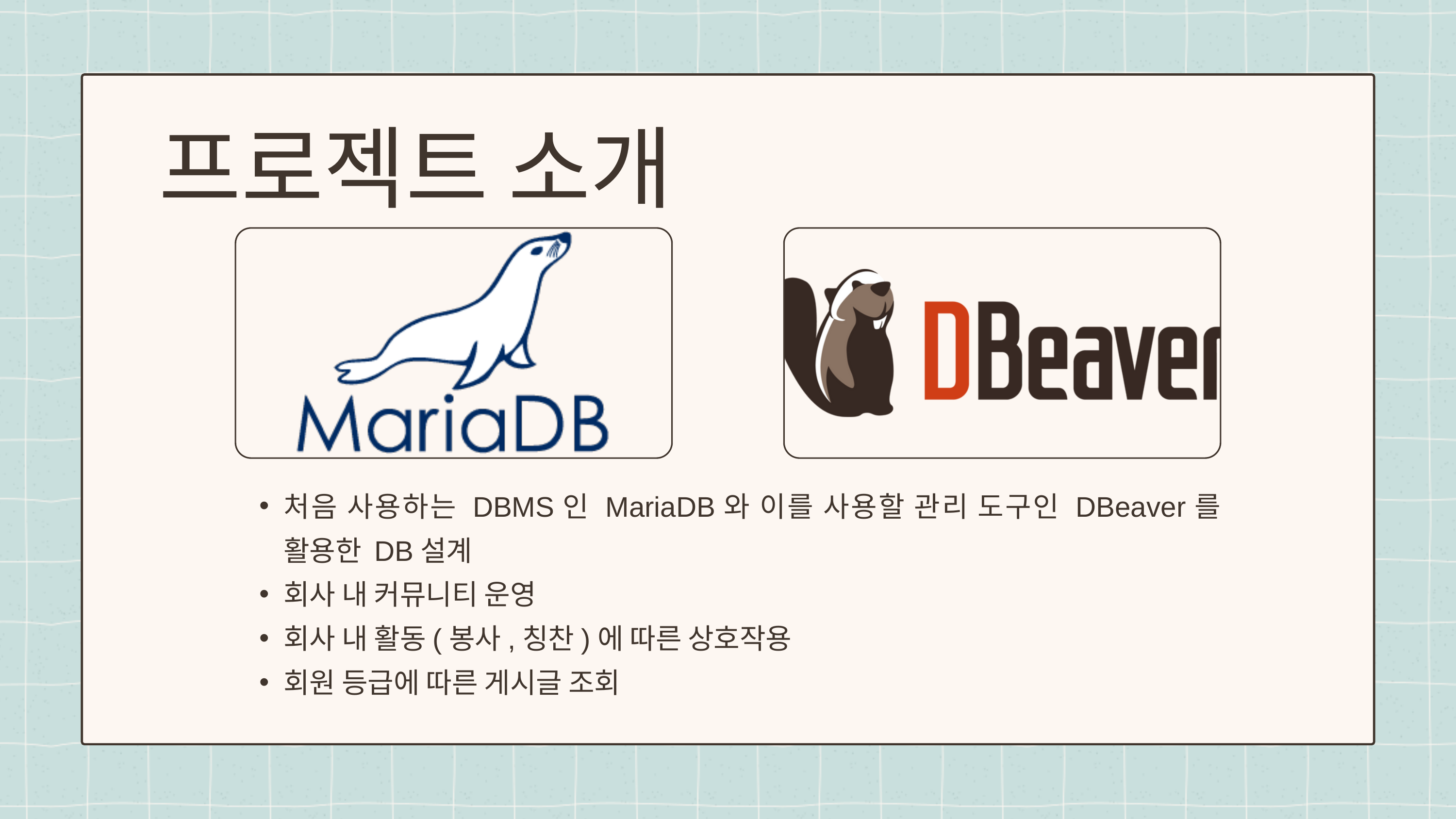

프로젝트 소개

처음 사용하는 DBMS인 MariaDB와 이를 사용할 관리 도구인 DBeaver를 활용한 DB설계
회사 내 커뮤니티 운영
회사 내 활동(봉사,칭찬)에 따른 상호작용
회원 등급에 따른 게시글 조회